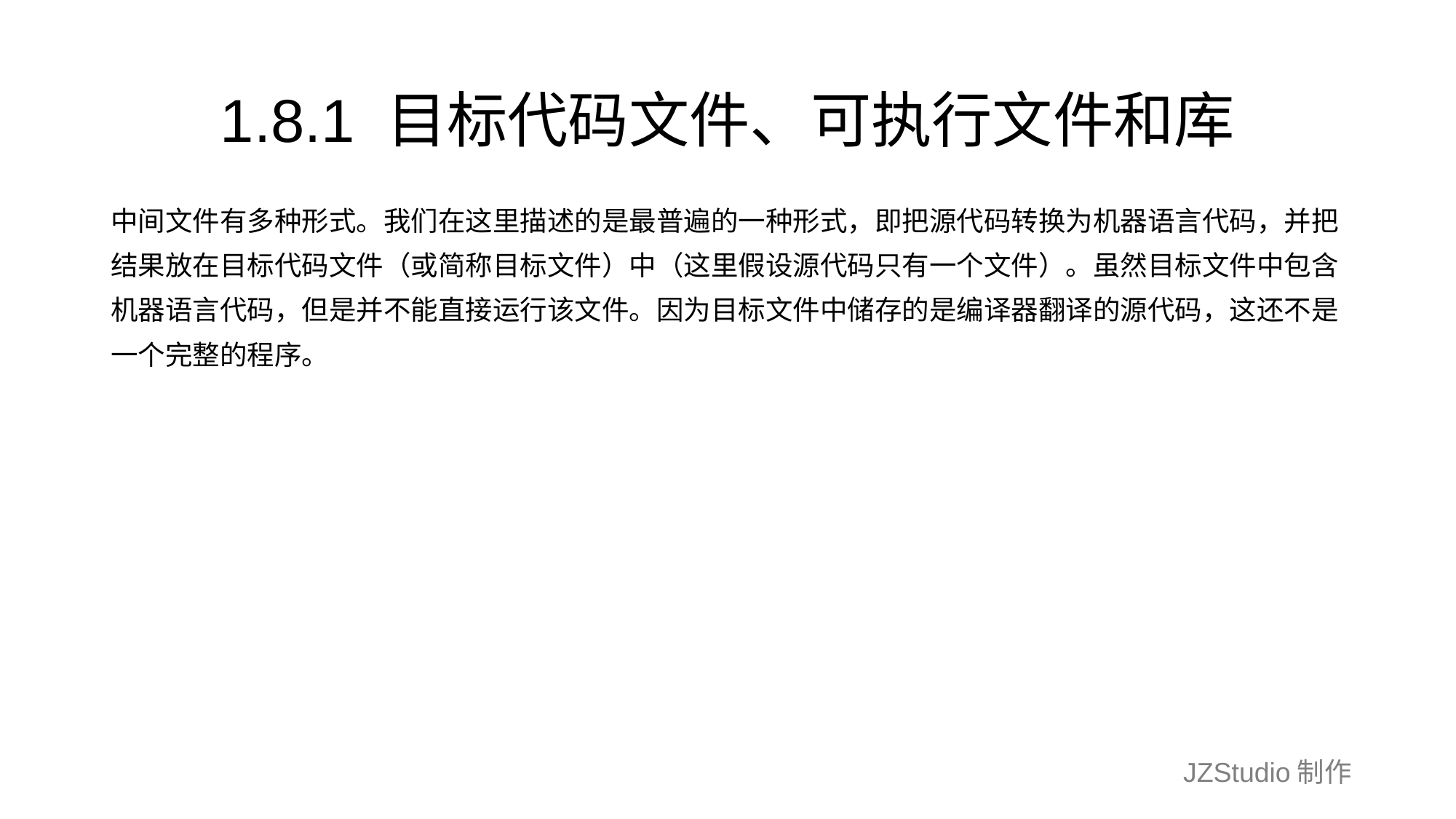

# 1.8.1 目标代码文件、可执行文件和库
中间文件有多种形式。我们在这里描述的是最普遍的一种形式，即把源代码转换为机器语言代码，并把
结果放在目标代码文件（或简称目标文件）中（这里假设源代码只有一个文件）。虽然目标文件中包含
机器语言代码，但是并不能直接运行该文件。因为目标文件中储存的是编译器翻译的源代码，这还不是
一个完整的程序。